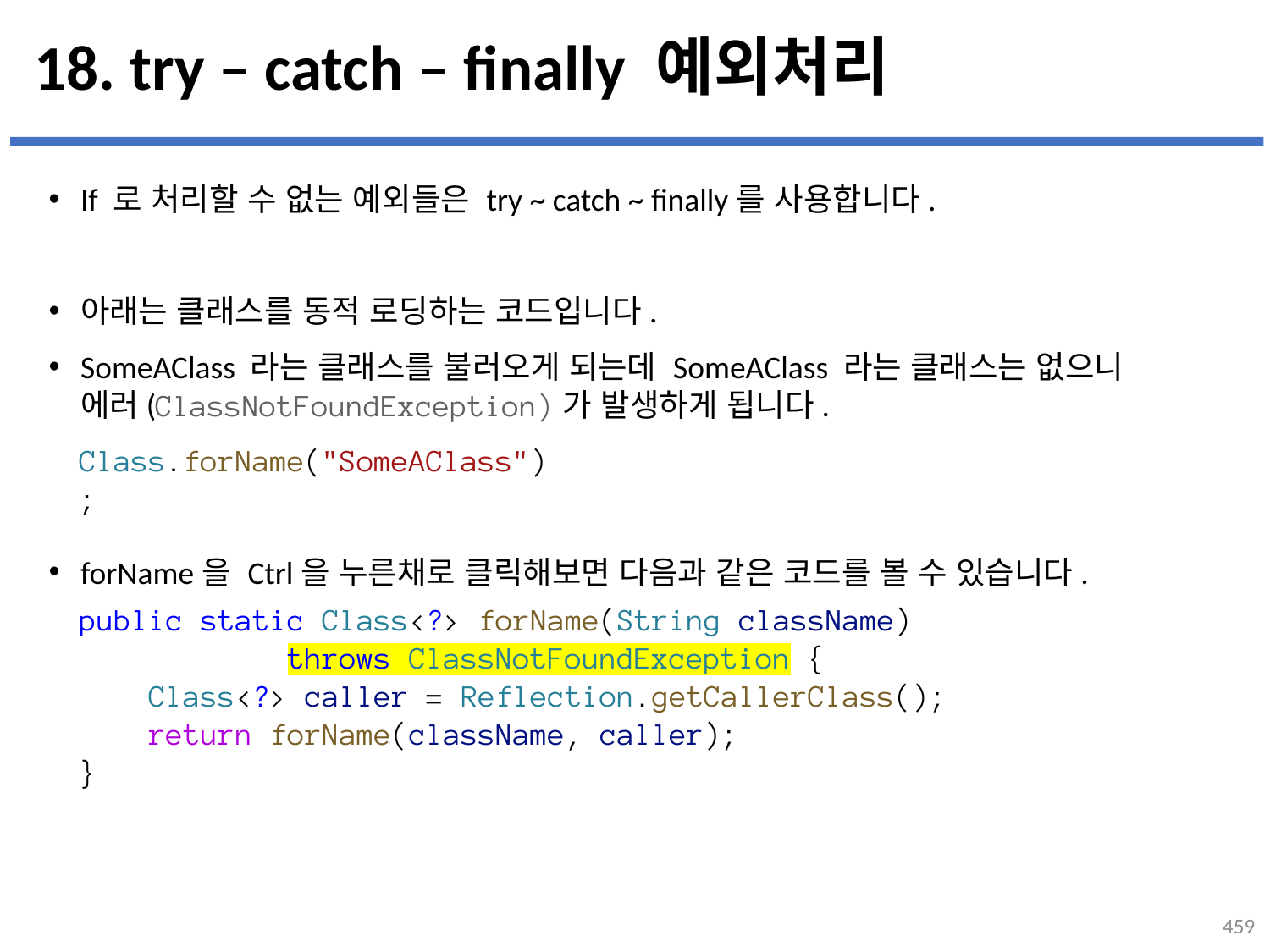

# 18. try – catch – finally 예외처리
If 로 처리할 수 없는 예외들은 try ~ catch ~ finally를 사용합니다.

아래는 클래스를 동적 로딩하는 코드입니다.
SomeAClass 라는 클래스를 불러오게 되는데 SomeAClass 라는 클래스는 없으니
에러(ClassNotFoundException)가 발생하게 됩니다.

forName을 Ctrl을 누른채로 클릭해보면 다음과 같은 코드를 볼 수 있습니다.

Class.forName("SomeAClass");
public static Class<?> forName(String className)
            throws ClassNotFoundException {
    Class<?> caller = Reflection.getCallerClass();
    return forName(className, caller);
}
459